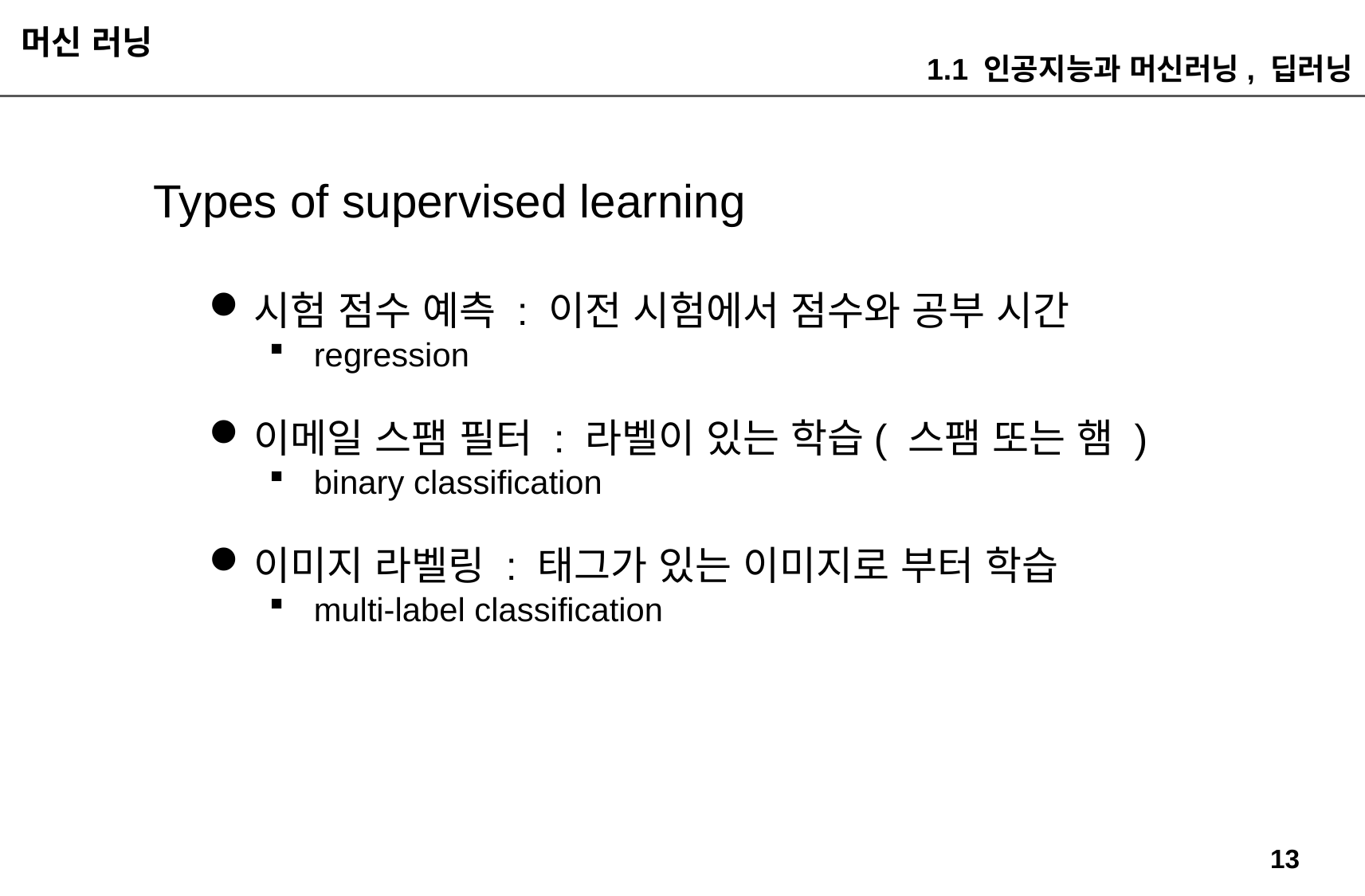

머신 러닝
1.1 인공지능과 머신러닝, 딥러닝
Types of supervised learning
시험 점수 예측 : 이전 시험에서 점수와 공부 시간
regression

이메일 스팸 필터 : 라벨이 있는 학습( 스팸 또는 햄 )
binary classification

이미지 라벨링 : 태그가 있는 이미지로 부터 학습
multi-label classification